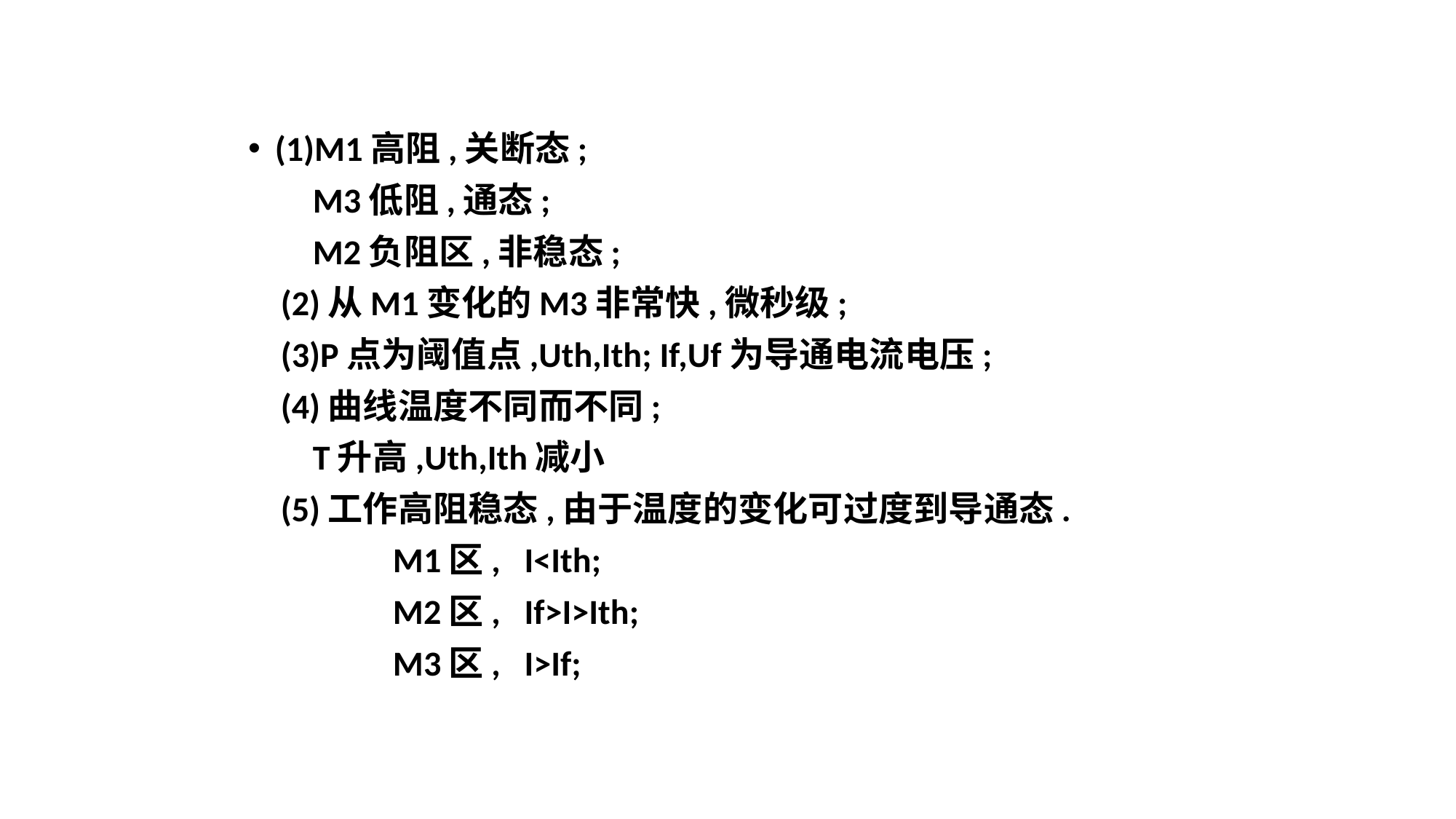

(1)M1高阻,关断态;
        M3低阻,通态;
        M2负阻区,非稳态;
    (2)从M1变化的M3非常快,微秒级;
    (3)P点为阈值点,Uth,Ith; If,Uf为导通电流电压;
    (4)曲线温度不同而不同;
        T升高,Uth,Ith减小
    (5)工作高阻稳态,由于温度的变化可过度到导通态.
                  M1区,   I<Ith;
                  M2区,   If>I>Ith;
                  M3区,   I>If;